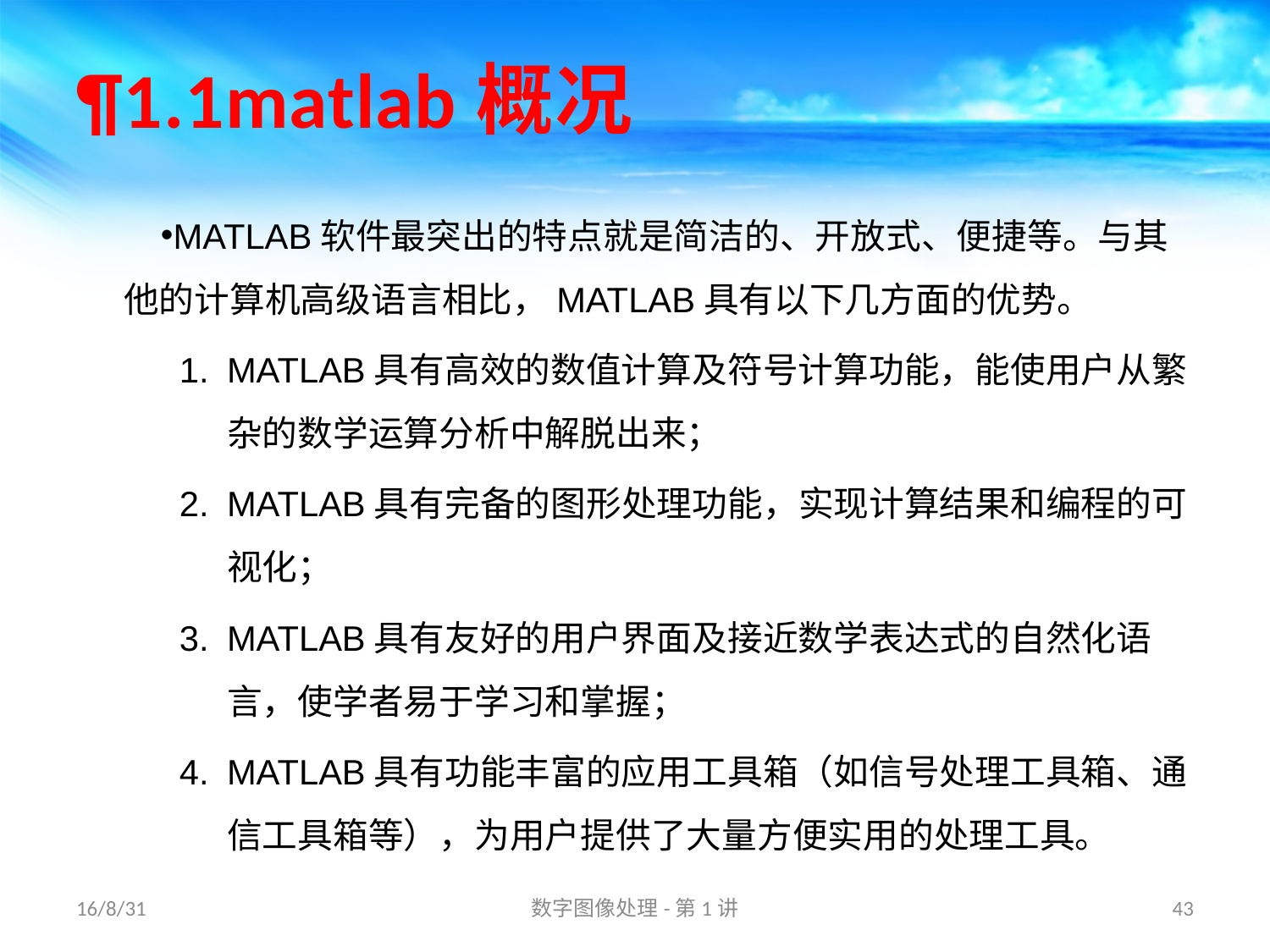

# ¶1.1matlab概况
MATLAB软件最突出的特点就是简洁的、开放式、便捷等。与其他的计算机高级语言相比，MATLAB具有以下几方面的优势。
MATLAB具有高效的数值计算及符号计算功能，能使用户从繁杂的数学运算分析中解脱出来；
MATLAB具有完备的图形处理功能，实现计算结果和编程的可视化；
MATLAB具有友好的用户界面及接近数学表达式的自然化语言，使学者易于学习和掌握；
MATLAB具有功能丰富的应用工具箱（如信号处理工具箱、通信工具箱等），为用户提供了大量方便实用的处理工具。
16/8/31
数字图像处理-第1讲
43